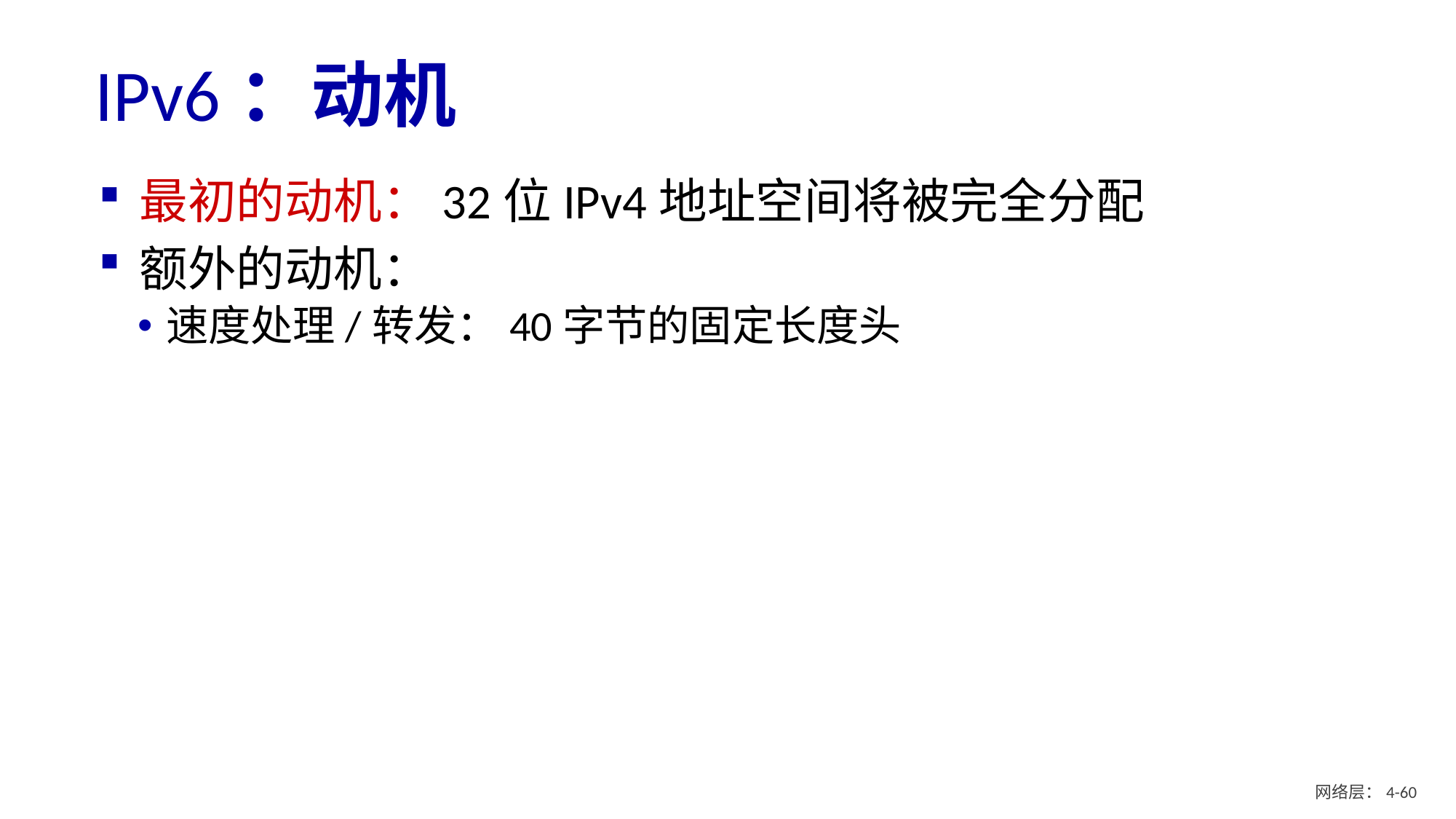

# IPv6：动机
最初的动机：32位IPv4地址空间将被完全分配
额外的动机：
速度处理/转发：40字节的固定长度头

网络层：4-60